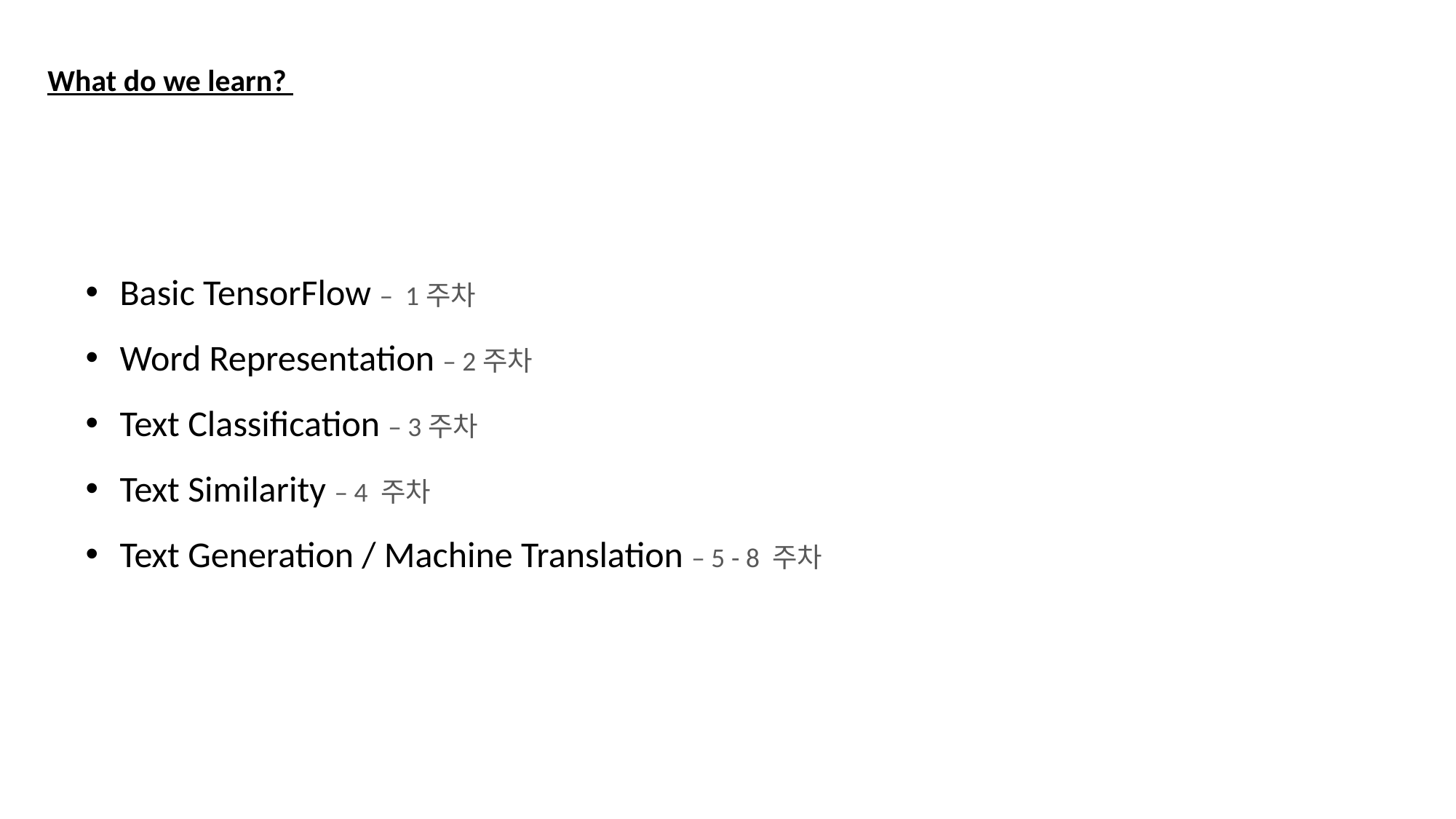

What do we learn?

Basic TensorFlow –  1주차
Word Representation – 2주차
Text Classification – 3주차
Text Similarity – 4 주차
Text Generation / Machine Translation – 5 - 8 주차